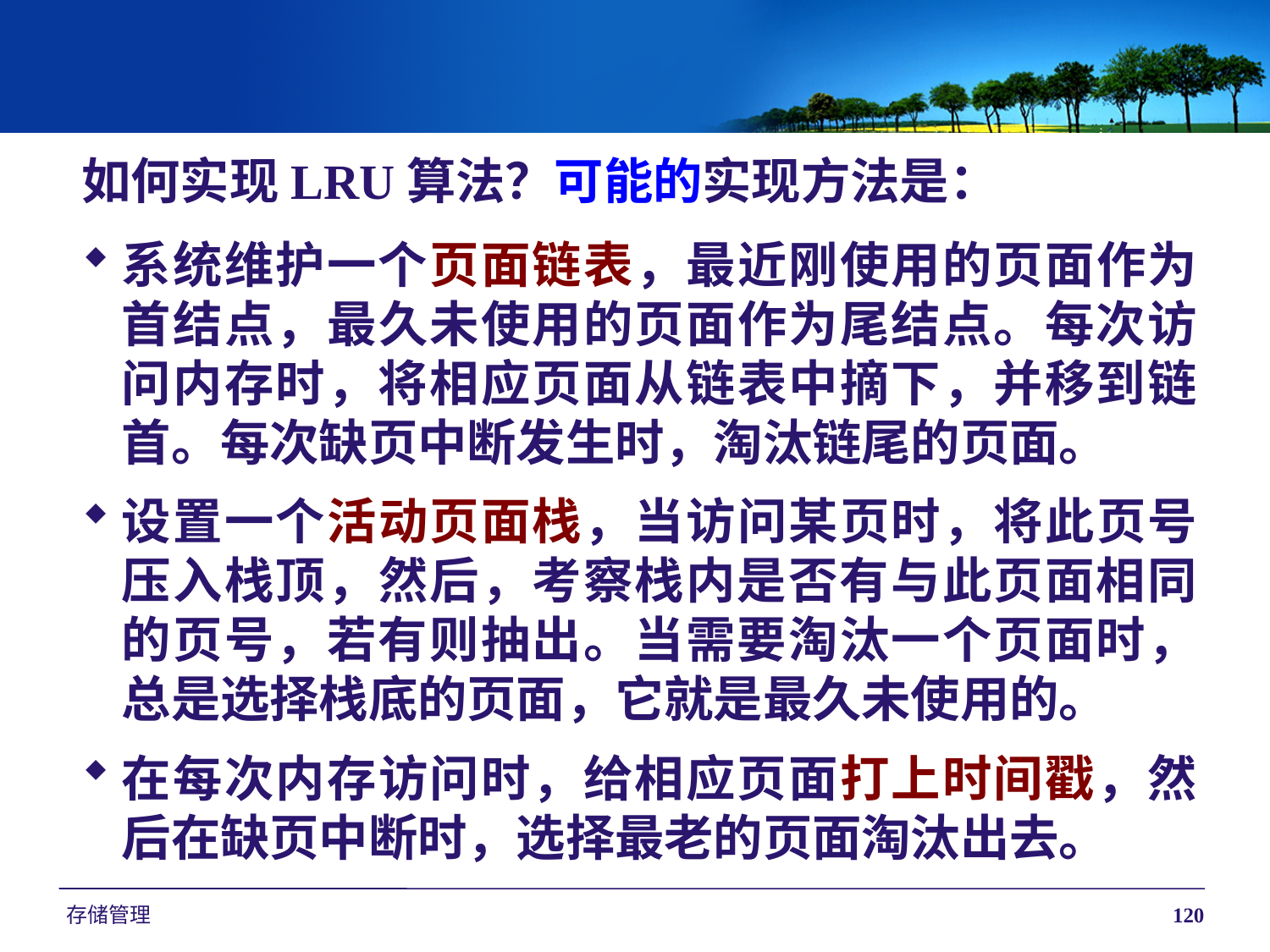

如何实现LRU算法？可能的实现方法是：
系统维护一个页面链表，最近刚使用的页面作为首结点，最久未使用的页面作为尾结点。每次访问内存时，将相应页面从链表中摘下，并移到链首。每次缺页中断发生时，淘汰链尾的页面。
设置一个活动页面栈，当访问某页时，将此页号压入栈顶，然后，考察栈内是否有与此页面相同的页号，若有则抽出。当需要淘汰一个页面时，总是选择栈底的页面，它就是最久未使用的。
在每次内存访问时，给相应页面打上时间戳，然后在缺页中断时，选择最老的页面淘汰出去。
存储管理
120